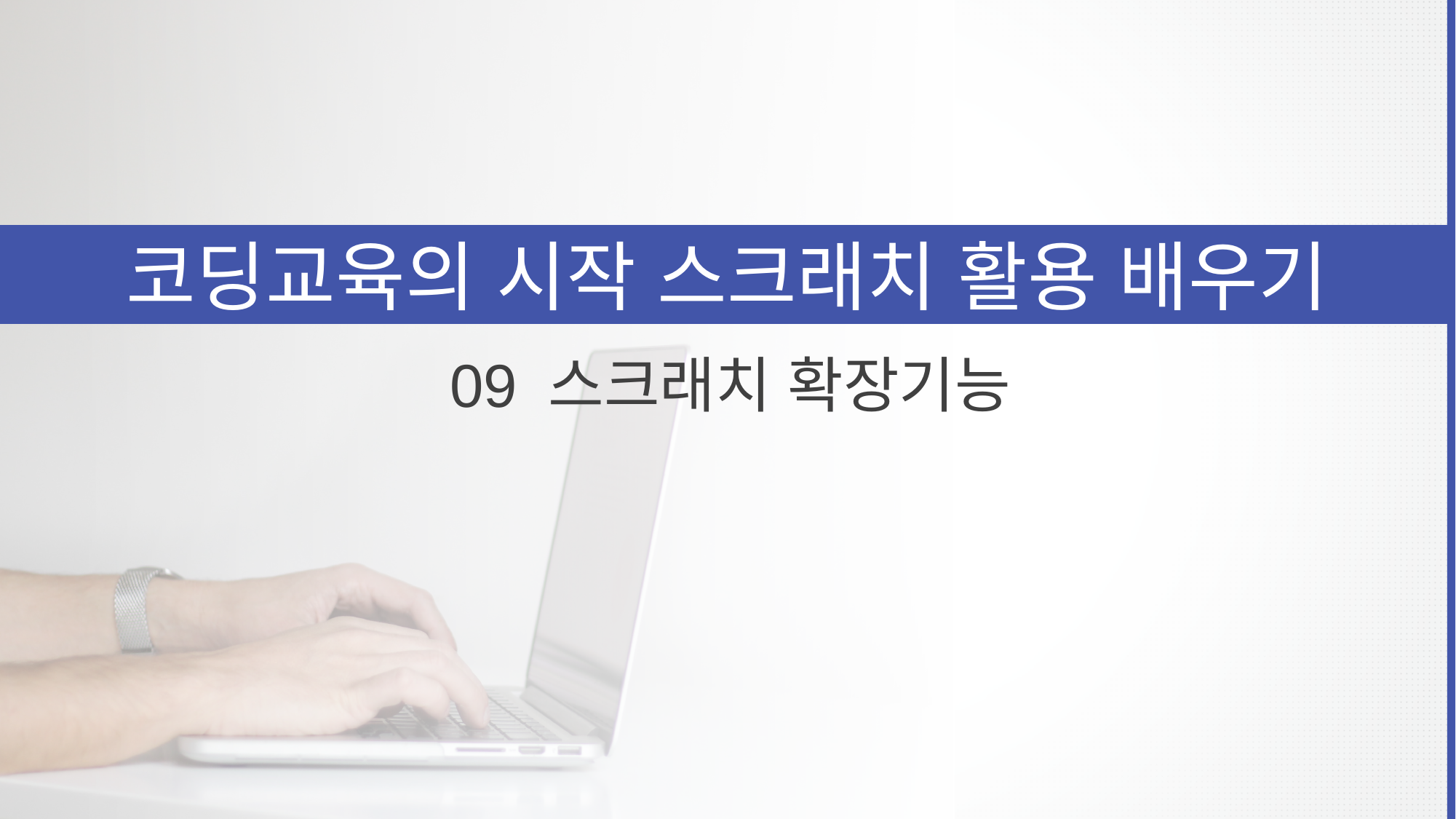

코딩교육의 시작 스크래치 활용 배우기
09 스크래치 확장기능